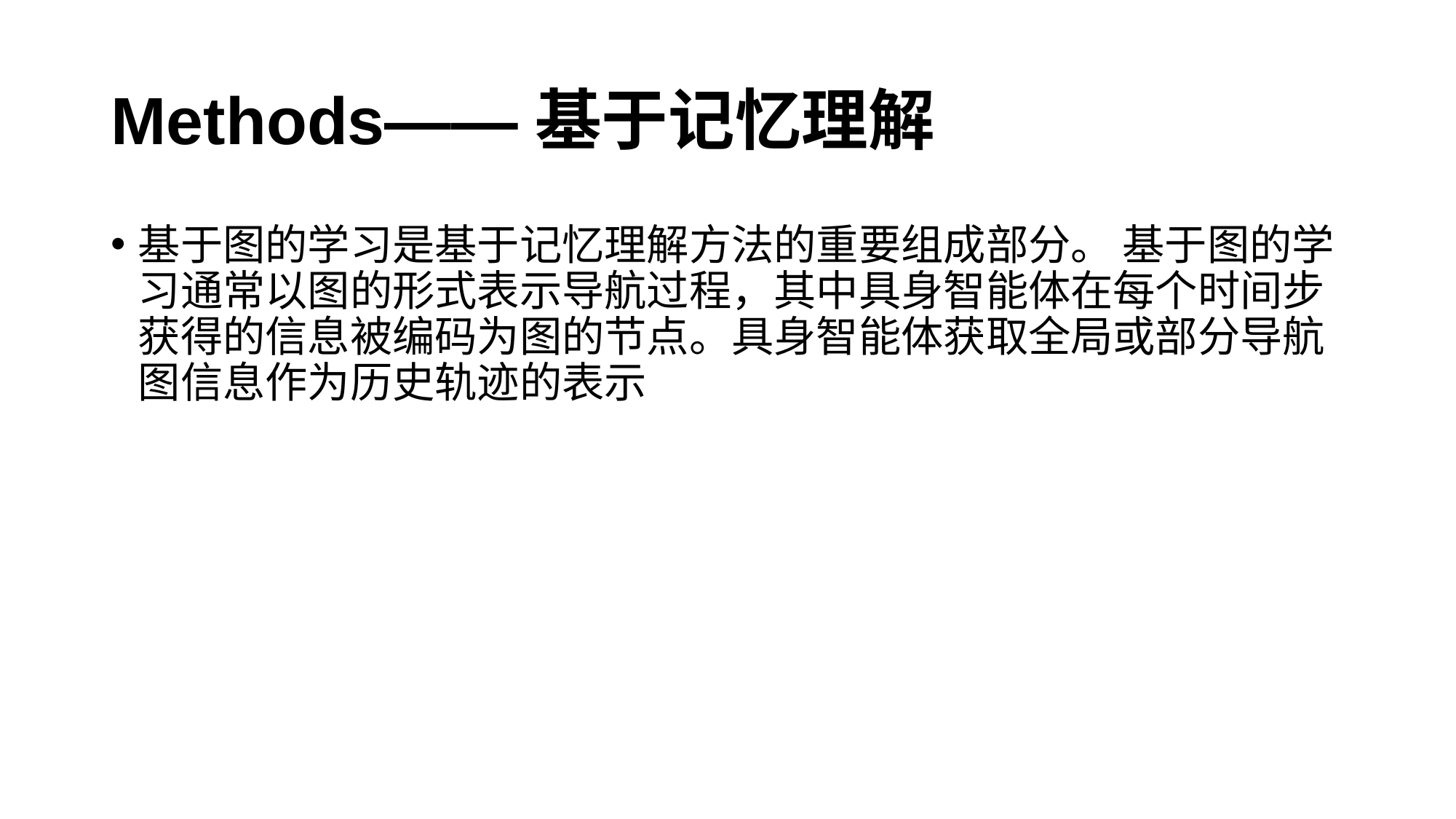

# Methods——基于记忆理解
基于图的学习是基于记忆理解方法的重要组成部分。 基于图的学习通常以图的形式表示导航过程，其中具身智能体在每个时间步获得的信息被编码为图的节点。具身智能体获取全局或部分导航图信息作为历史轨迹的表示